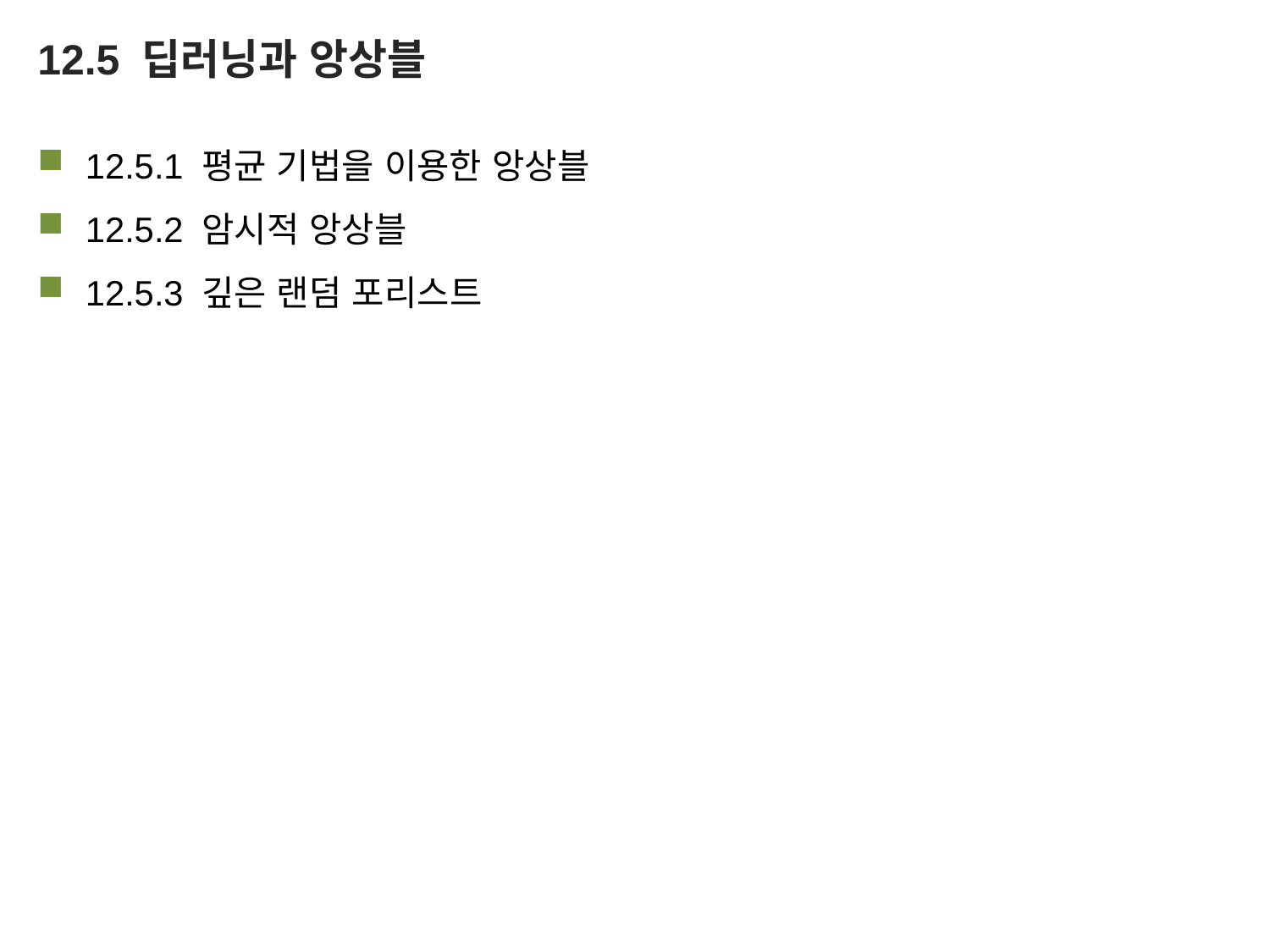

# 12.5 딥러닝과 앙상블
12.5.1 평균 기법을 이용한 앙상블
12.5.2 암시적 앙상블
12.5.3 깊은 랜덤 포리스트